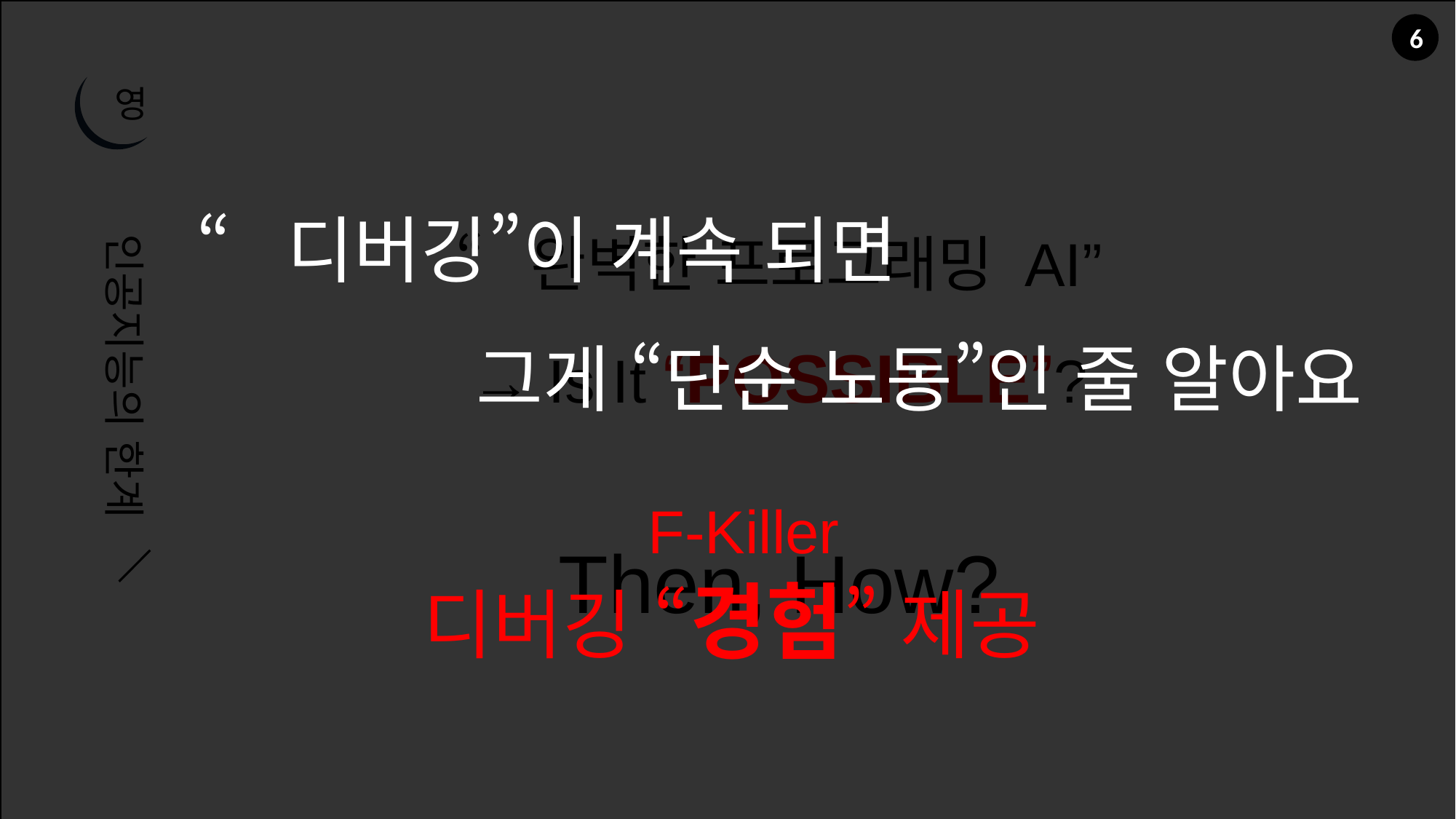

6
영

“디버깅”이 계속 되면
“완벽한 프로그래밍 AI”

→ Is It “POSSIBLE”?
인공지능의 한계
그게 “단순 노동”인 줄 알아요
F-Killer
Then, How?
디버깅 “경험” 제공